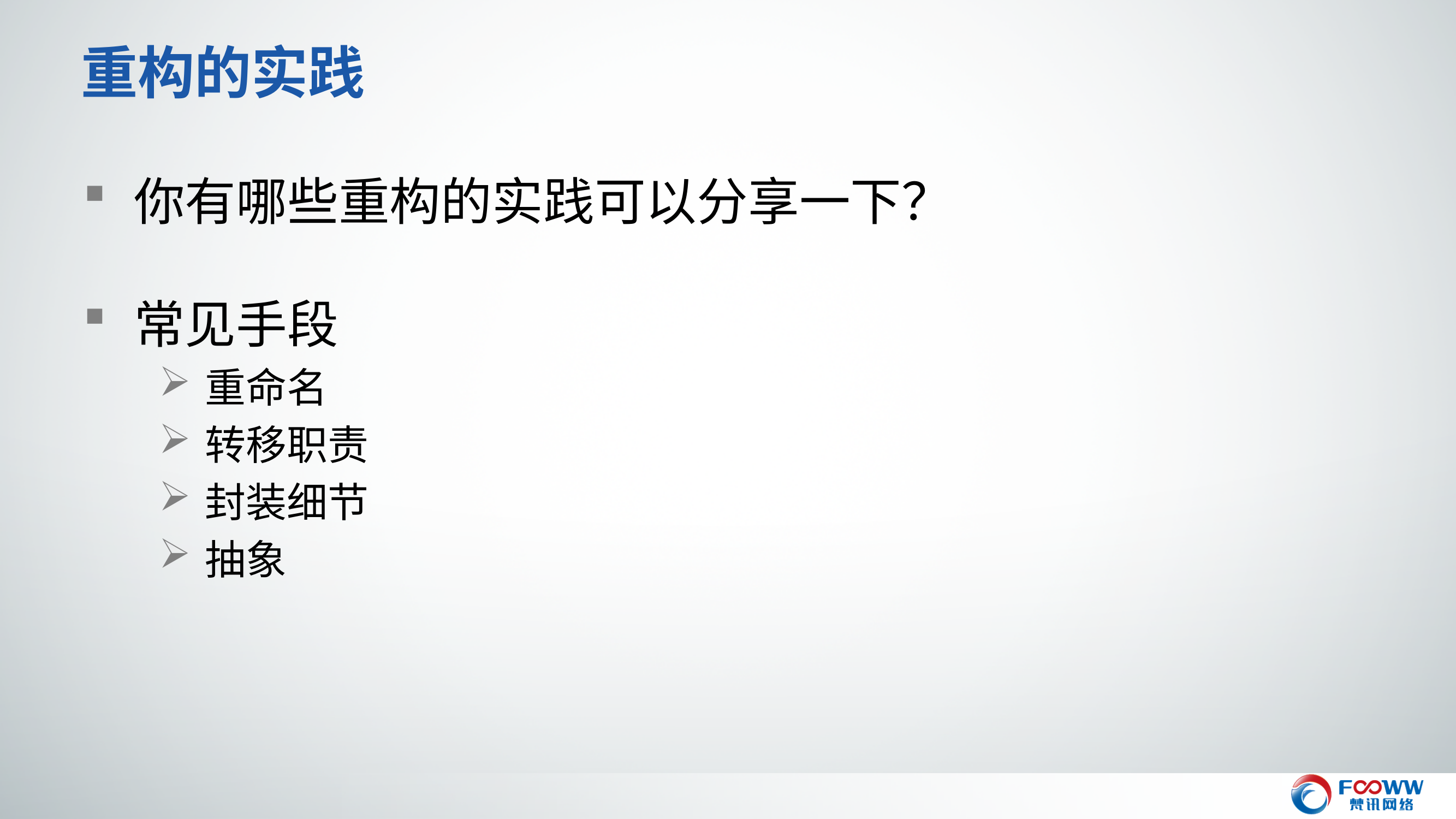

# 重构的实践
你有哪些重构的实践可以分享一下？

常见手段
重命名
转移职责
封装细节
抽象